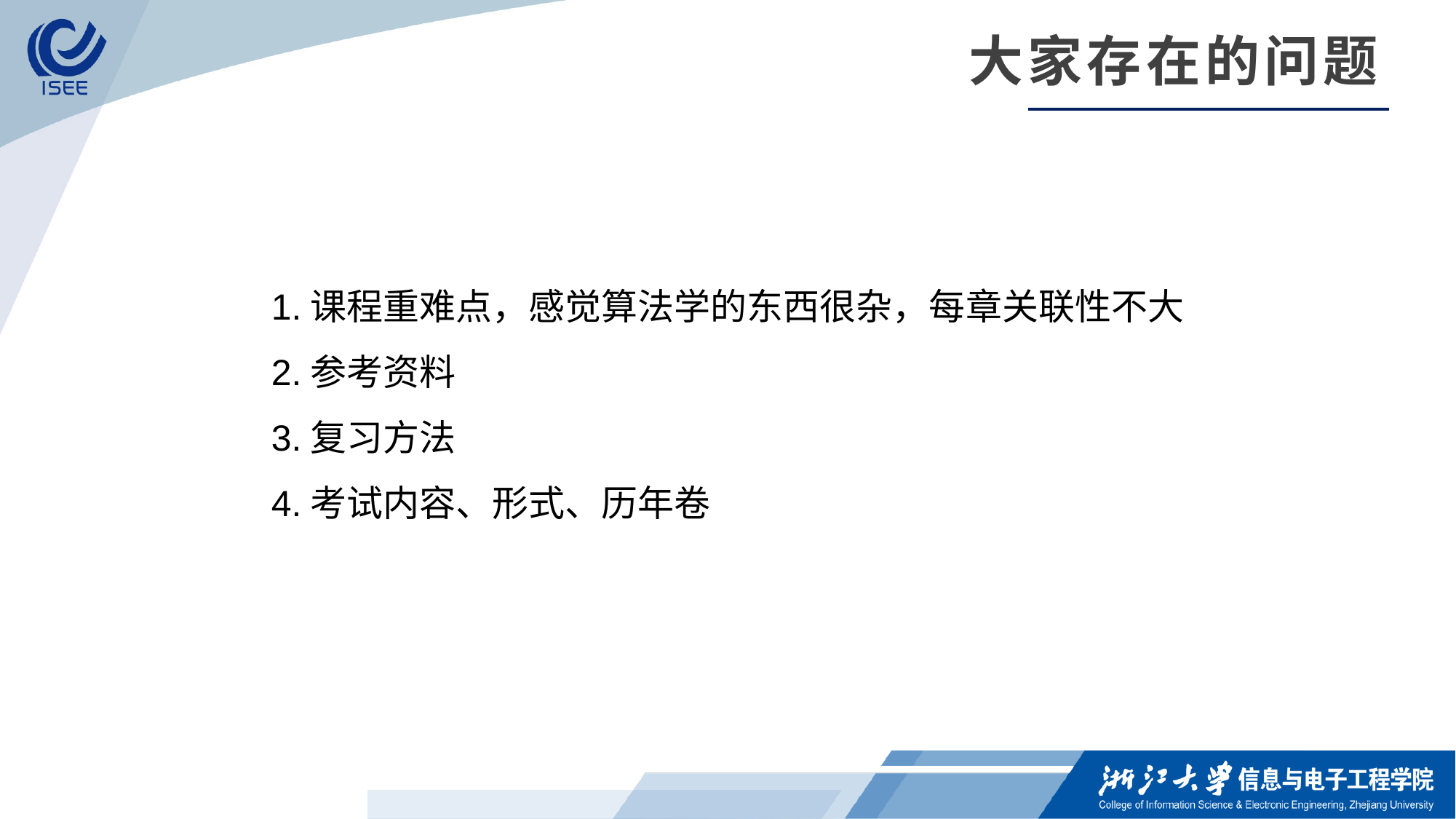

大家存在的问题
1.课程重难点，感觉算法学的东西很杂，每章关联性不大
2.参考资料
3.复习方法
4.考试内容、形式、历年卷